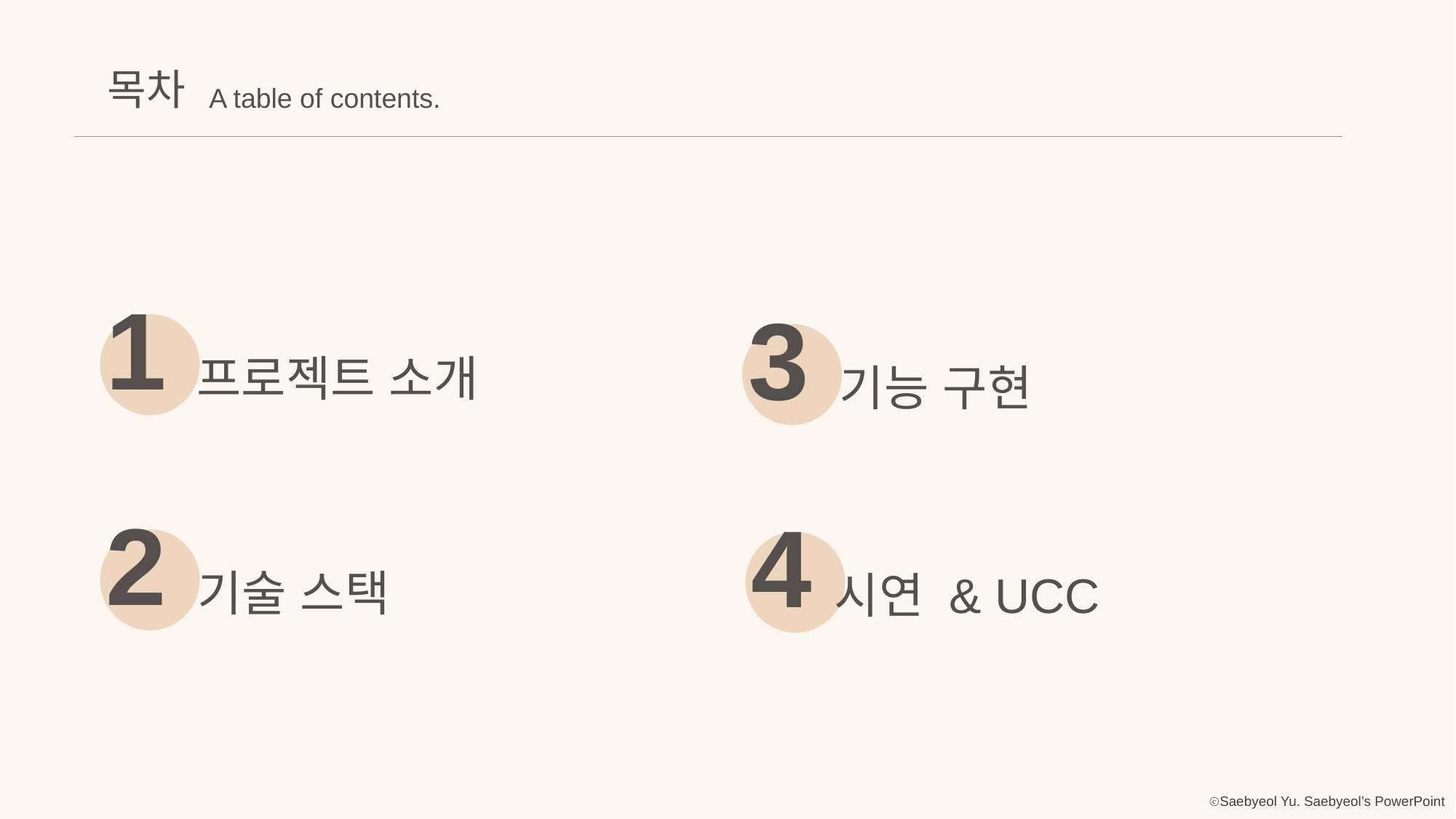

목차
A table of contents.
1
3

프로젝트 소개
기능 구현
2
4

기술 스택
시연 & UCC